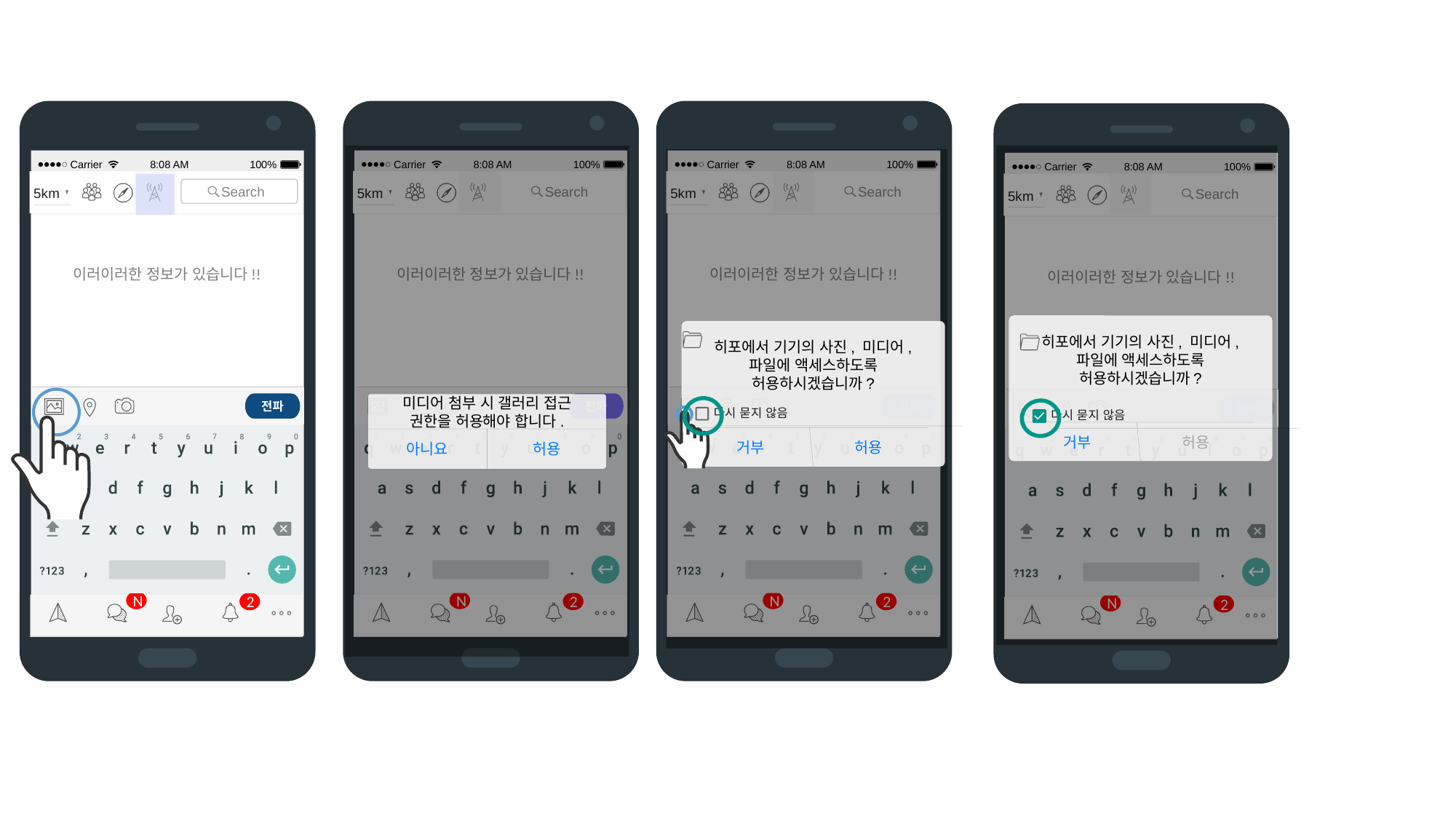

미디어 첨부 시 갤러리 접근 권한을 허용해야 합니다.
아니요
허용

히포에서 기기의 사진, 미디어, 파일에 액세스하도록 허용하시겠습니까?

거부
허용

히포에서 기기의 사진, 미디어, 파일에 액세스하도록 허용하시겠습니까?

거부
허용
8:08 AM
Carrier
100%

8:08 AM
Carrier
100%

8:08 AM
Carrier
100%

8:08 AM
Carrier
100%

5km

5km

5km

  Search

  Search

  Search

5km

  Search

이러이러한 정보가 있습니다!!

이러이러한 정보가 있습니다!!

이러이러한 정보가 있습니다!!

이러이러한 정보가 있습니다!!

전파
전파
전파
전파

다시 묻지 않음

다시 묻지 않음

N
N
N
2
2
2
N

2